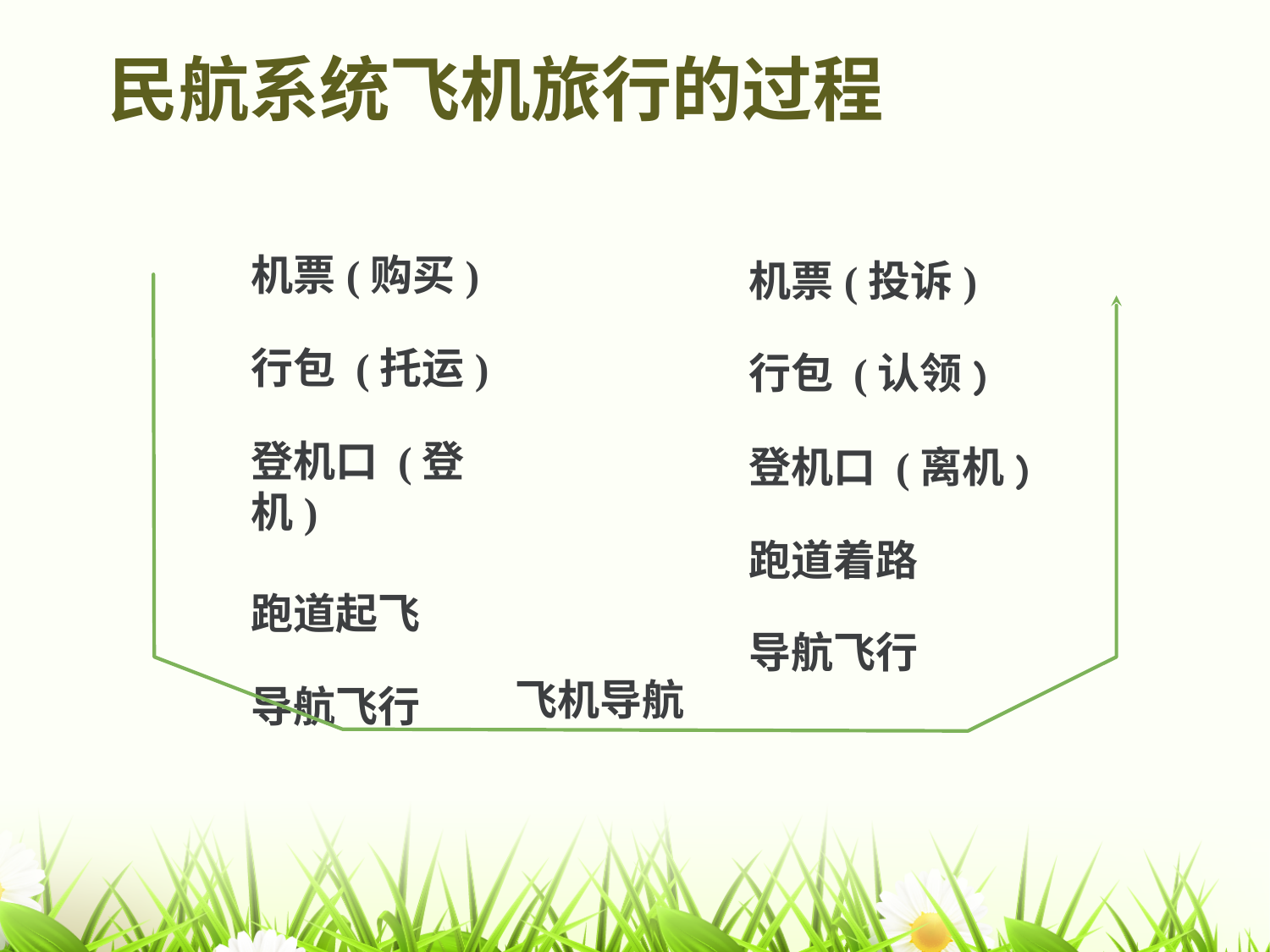

# 民航系统飞机旅行的过程
机票(购买)

行包 (托运)

登机口 (登机)

跑道起飞

导航飞行
机票(投诉)

行包 (认领)

登机口 (离机)

跑道着路

导航飞行

飞机导航